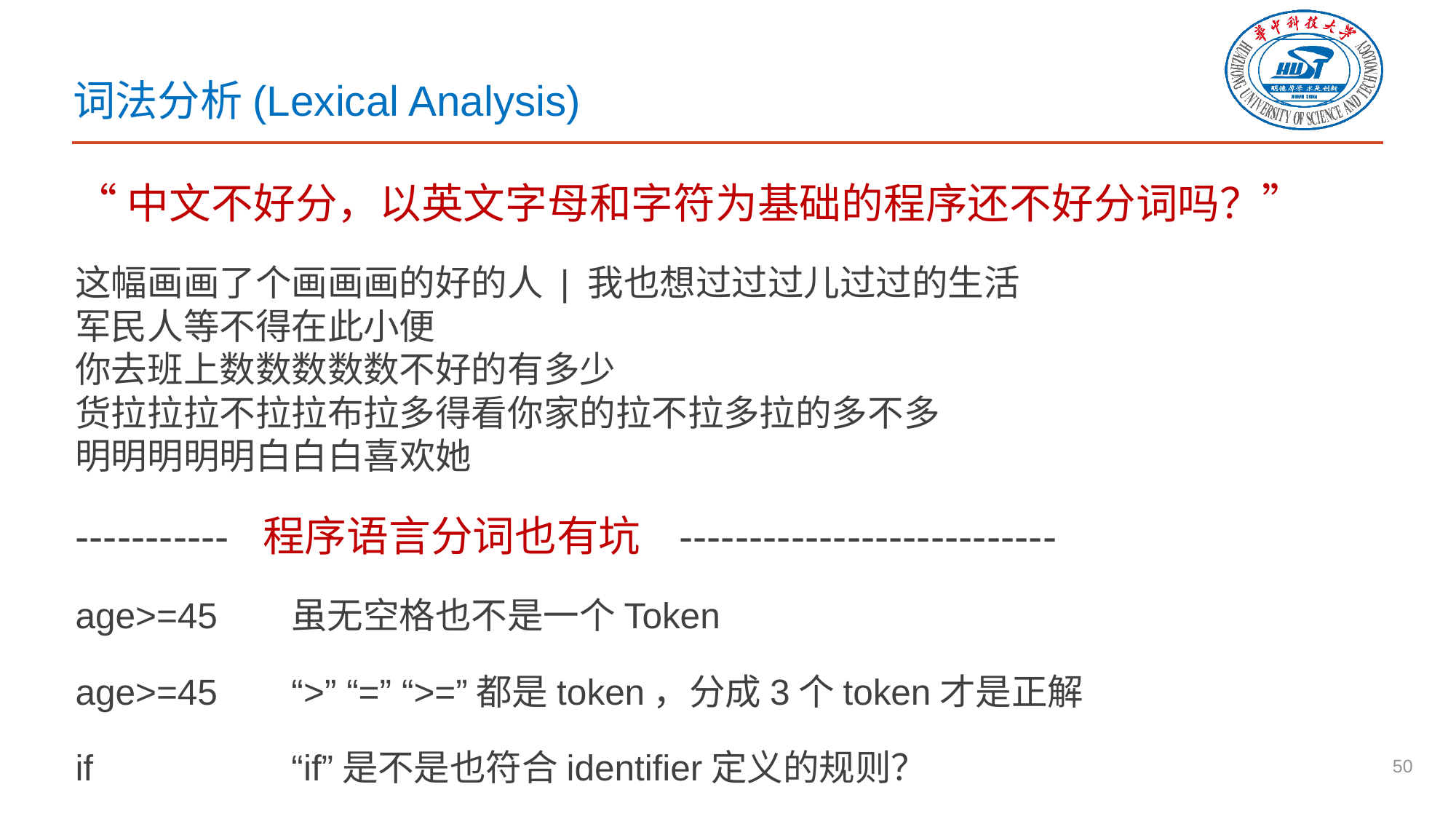

# 词法分析(Lexical Analysis)
“中文不好分，以英文字母和字符为基础的程序还不好分词吗？”
这幅画画了个画画画的好的人 | 我也想过过过儿过过的生活
军民人等不得在此小便
你去班上数数数数数不好的有多少
货拉拉拉不拉拉布拉多得看你家的拉不拉多拉的多不多
明明明明明白白白喜欢她
-----------  程序语言分词也有坑   ---------------------------
age>=45   	虽无空格也不是一个Token
age>=45   	“>” “=” “>=”都是token，分成3个token才是正解
if               	“if”是不是也符合identifier定义的规则？
50